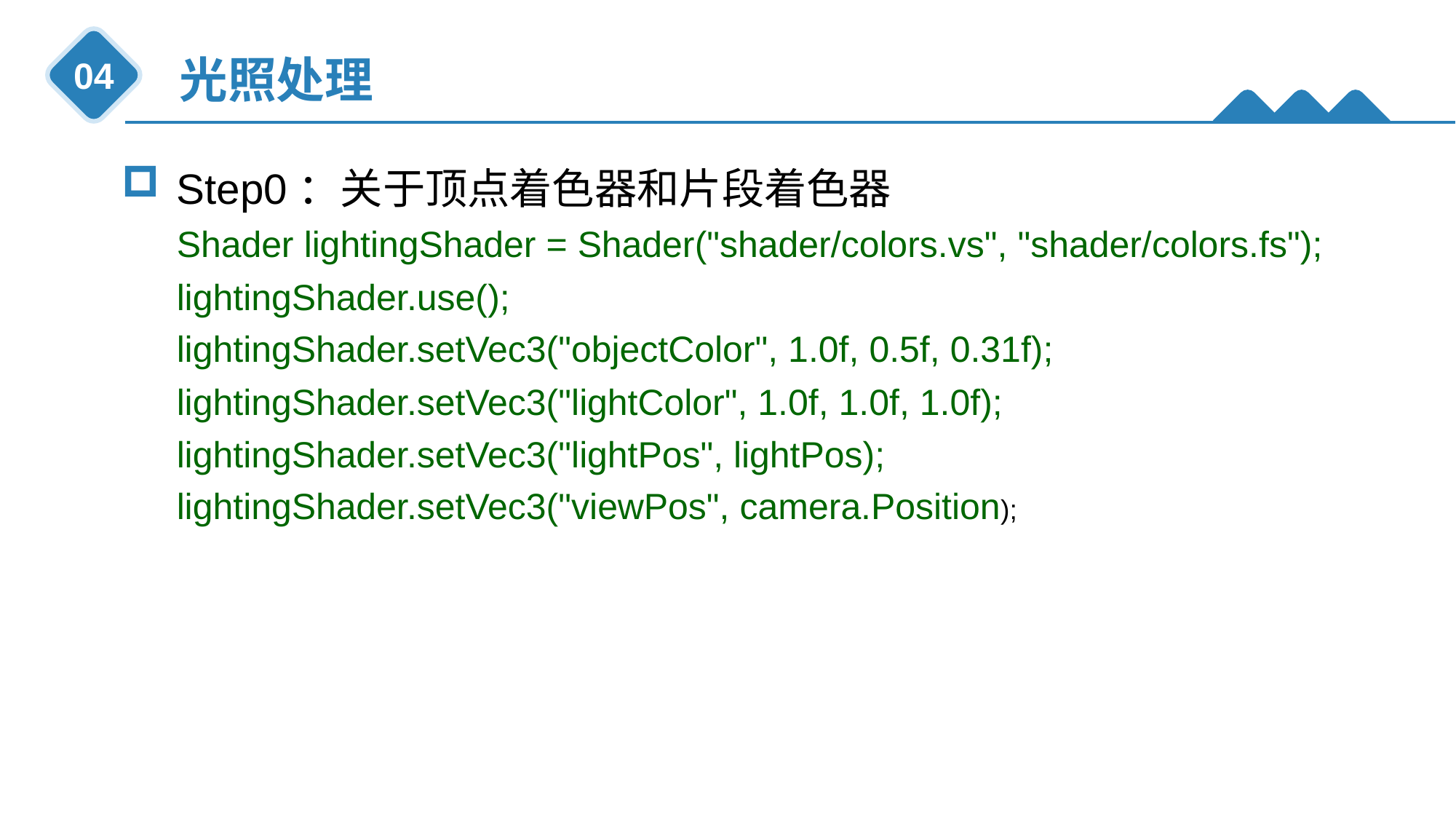

光照处理
04

Step0：关于顶点着色器和片段着色器
Shader lightingShader = Shader("shader/colors.vs", "shader/colors.fs");
lightingShader.use();
lightingShader.setVec3("objectColor", 1.0f, 0.5f, 0.31f);
lightingShader.setVec3("lightColor", 1.0f, 1.0f, 1.0f);
lightingShader.setVec3("lightPos", lightPos);
lightingShader.setVec3("viewPos", camera.Position);